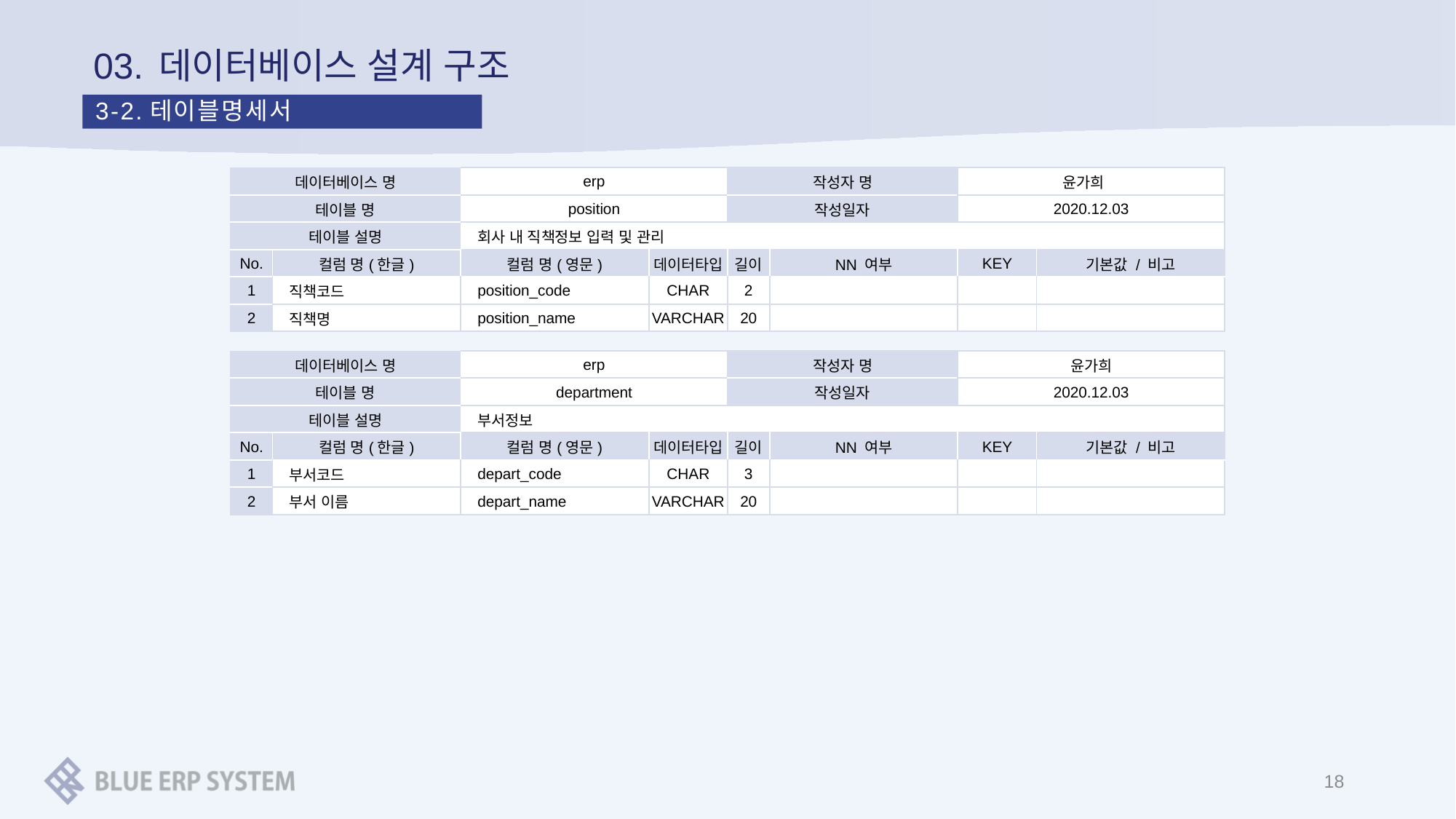

# 03. 데이터베이스 설계 구조
3-2.테이블명세서
| 데이터베이스 명 |  | erp |  | 작성자 명 |  | 윤가희 |  |
| --- | --- | --- | --- | --- | --- | --- | --- |
| 테이블 명 |  | position |  | 작성일자 |  | 2020.12.03 |  |
| 테이블 설명 |  | 회사 내 직책정보 입력 및 관리 |  |  |  |  |  |
| No. | 컬럼 명(한글) | 컬럼 명(영문) | 데이터타입 | 길이 | NN 여부 | KEY | 기본값 / 비고 |
| 1 | 직책코드 | position\_code | CHAR | 2 |  |  |  |
| 2 | 직책명 | position\_name | VARCHAR | 20 |  |  |  |
| 데이터베이스 명 |  | erp |  | 작성자 명 |  | 윤가희 |  |
| --- | --- | --- | --- | --- | --- | --- | --- |
| 테이블 명 |  | department |  | 작성일자 |  | 2020.12.03 |  |
| 테이블 설명 |  | 부서정보 |  |  |  |  |  |
| No. | 컬럼 명(한글) | 컬럼 명(영문) | 데이터타입 | 길이 | NN 여부 | KEY | 기본값 / 비고 |
| 1 | 부서코드 | depart\_code | CHAR | 3 |  |  |  |
| 2 | 부서 이름 | depart\_name | VARCHAR | 20 |  |  |  |
18